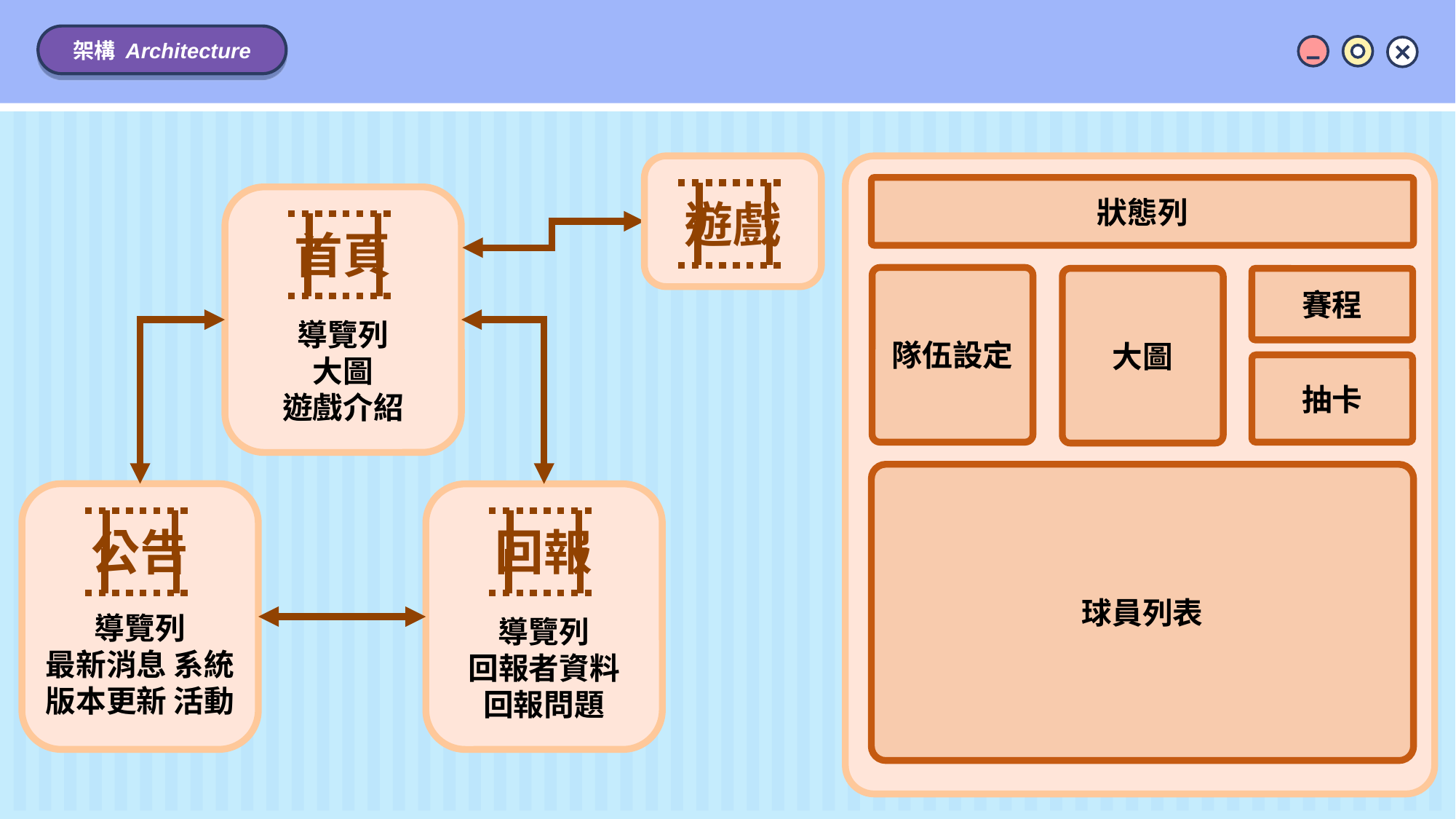

架構 Architecture

遊戲

狀態列
隊伍設定
大圖
賽程
抽卡
球員列表

導覽列
大圖
遊戲介紹
首頁

導覽列
最新消息 系統
版本更新 活動
公告

導覽列
回報者資料
回報問題
回報